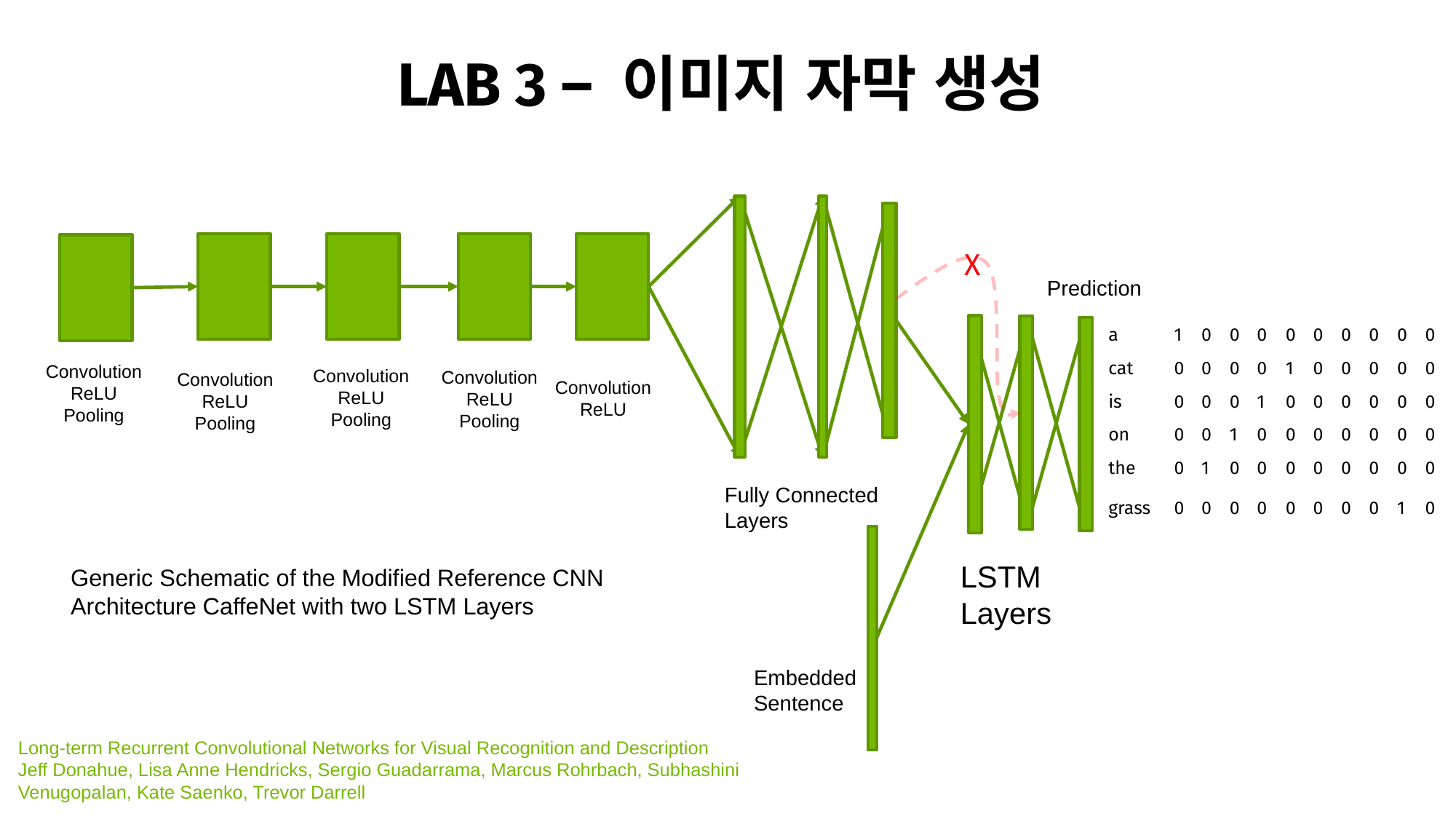

# lAB 3 – 이미지 자막 생성

X

Prediction

| a | 1 | 0 | 0 | 0 | 0 | 0 | 0 | 0 | 0 | 0 |
| --- | --- | --- | --- | --- | --- | --- | --- | --- | --- | --- |
| cat | 0 | 0 | 0 | 0 | 1 | 0 | 0 | 0 | 0 | 0 |
| is | 0 | 0 | 0 | 1 | 0 | 0 | 0 | 0 | 0 | 0 |
| on | 0 | 0 | 1 | 0 | 0 | 0 | 0 | 0 | 0 | 0 |
| the | 0 | 1 | 0 | 0 | 0 | 0 | 0 | 0 | 0 | 0 |
| grass | 0 | 0 | 0 | 0 | 0 | 0 | 0 | 0 | 1 | 0 |
Convolution
ReLU
Pooling
Convolution
ReLU
Pooling
Convolution
ReLU
Pooling
Convolution
ReLU
Pooling
Convolution
ReLU
Fully Connected Layers

LSTM Layers
Generic Schematic of the Modified Reference CNN Architecture CaffeNet with two LSTM Layers
Embedded Sentence
Long-term Recurrent Convolutional Networks for Visual Recognition and Description
Jeff Donahue, Lisa Anne Hendricks, Sergio Guadarrama, Marcus Rohrbach, Subhashini Venugopalan, Kate Saenko, Trevor Darrell